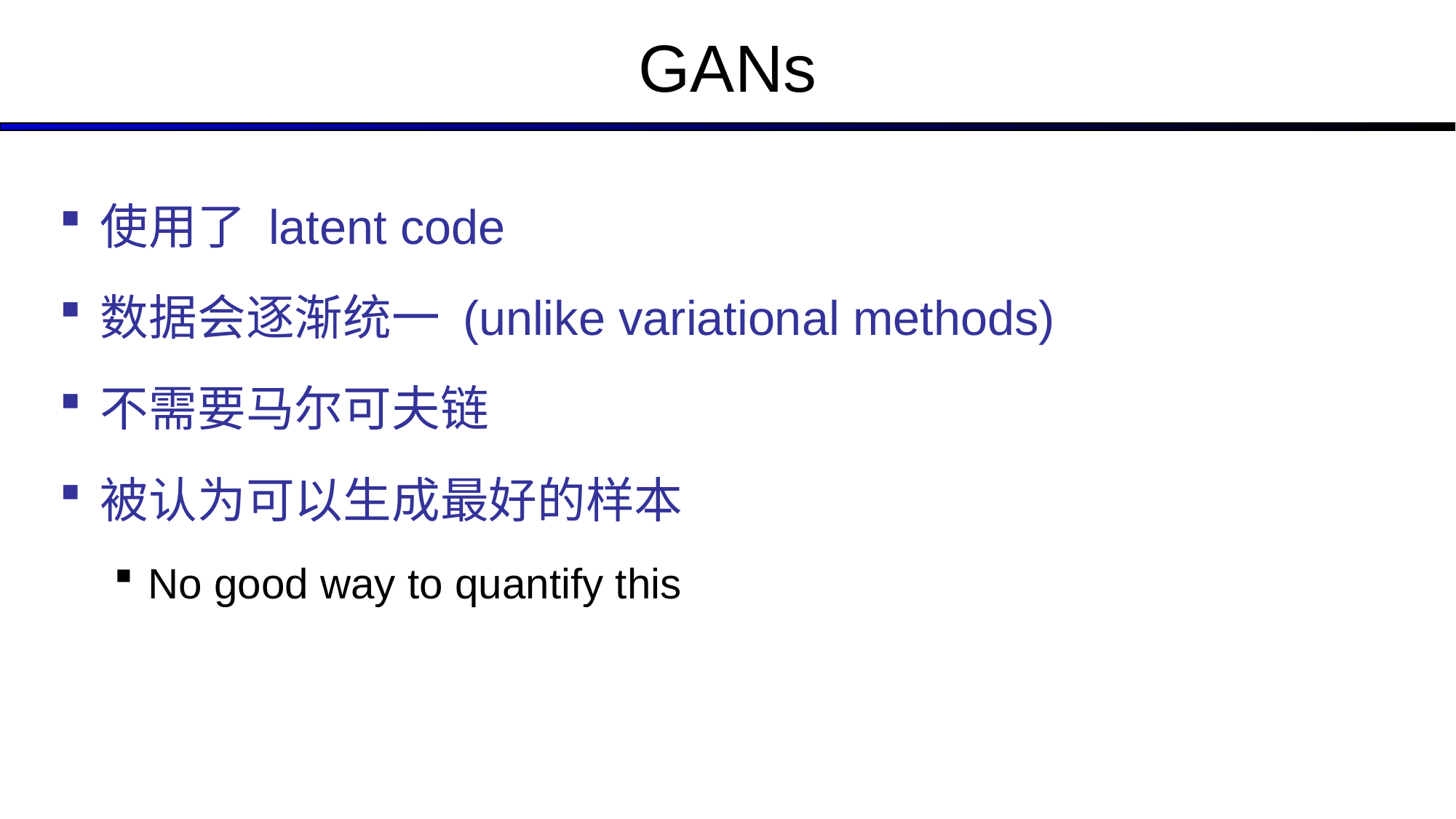

# GANs
使用了 latent code
数据会逐渐统一 (unlike variational methods)
不需要马尔可夫链
被认为可以生成最好的样本
No good way to quantify this